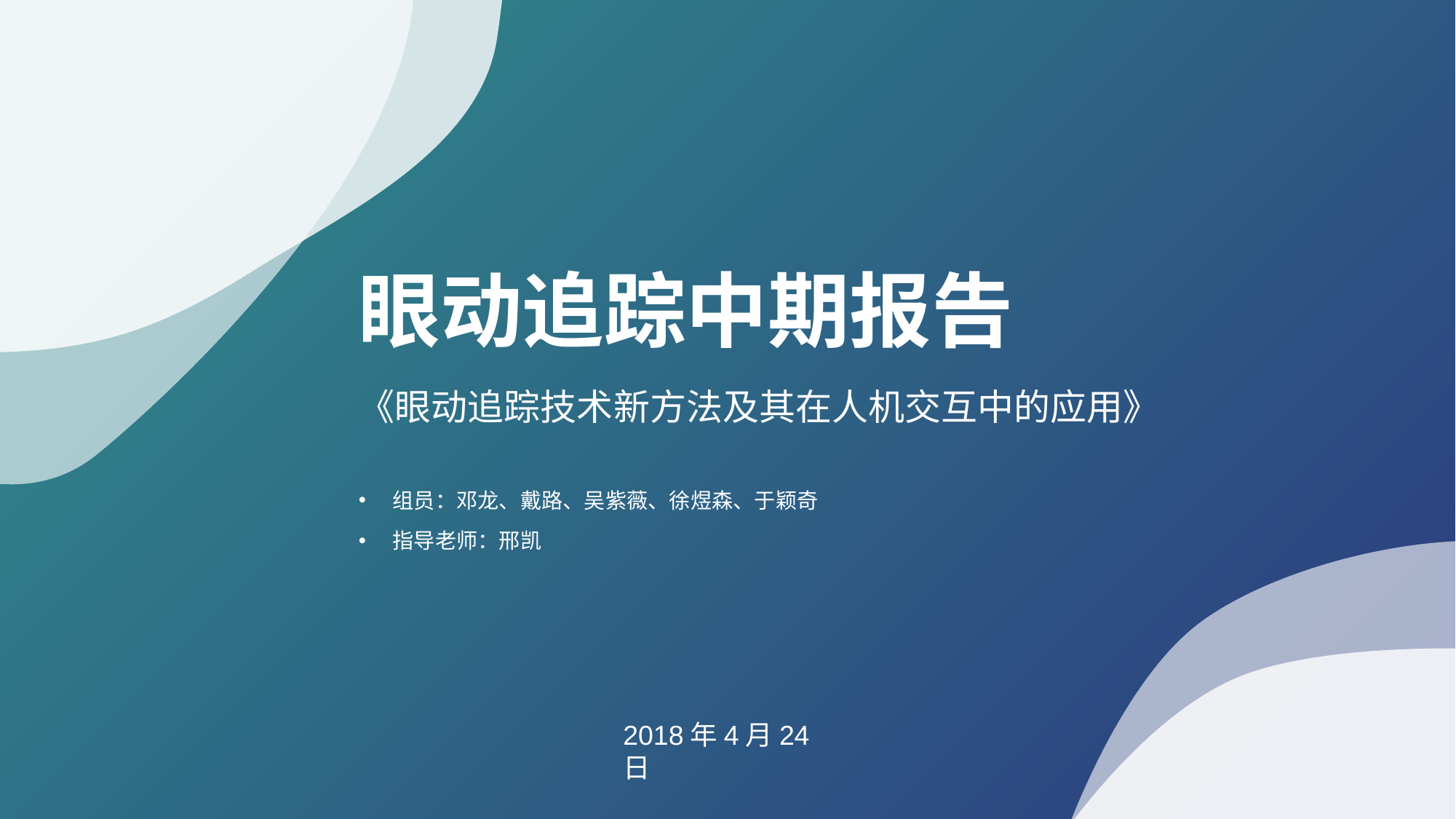

眼动追踪中期报告
《眼动追踪技术新方法及其在人机交互中的应用》
组员：邓龙、戴路、吴紫薇、徐煜森、于颖奇
指导老师：邢凯
2018年4月24日